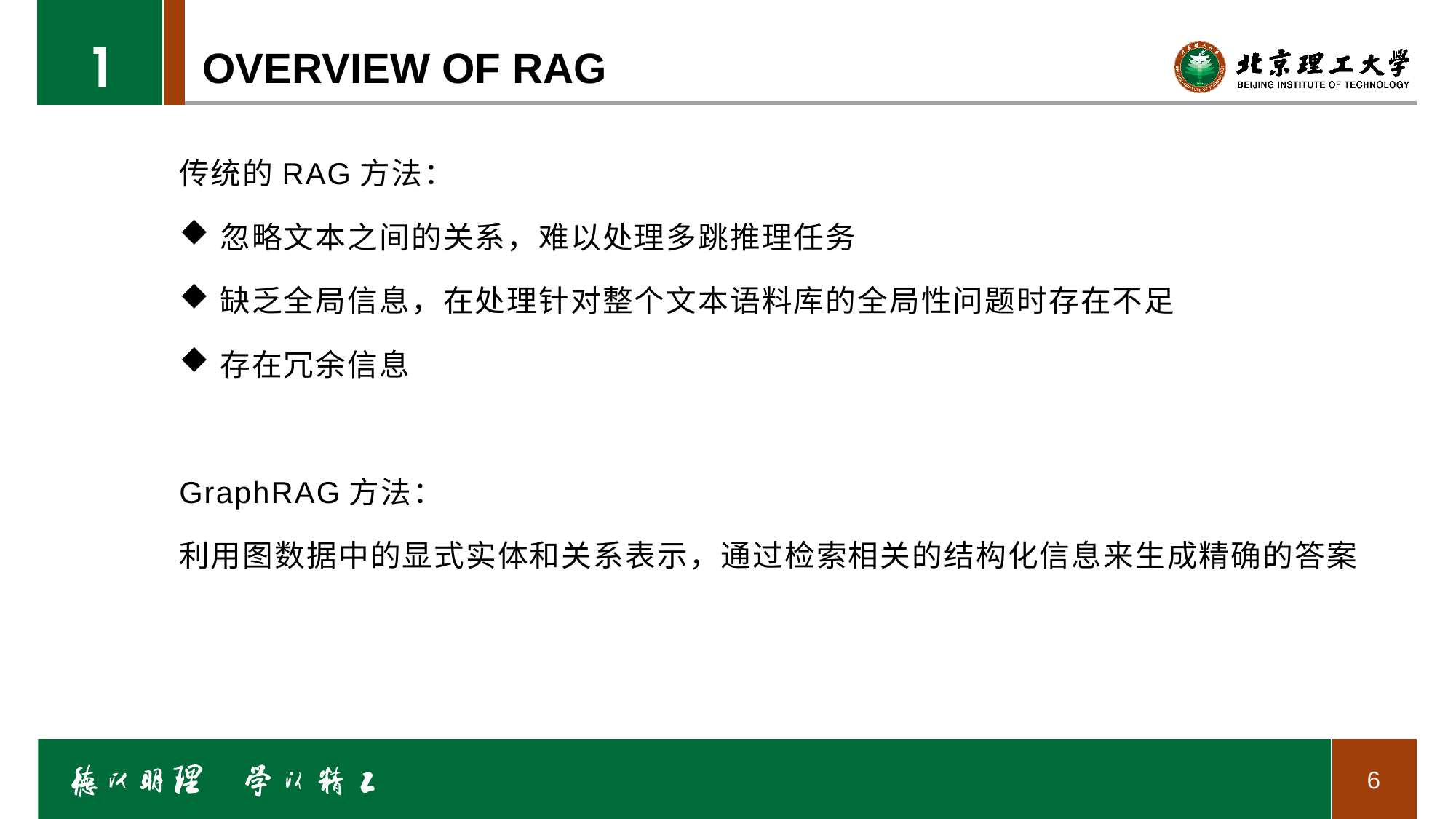

1
# OVERVIEW OF RAG
传统的RAG方法：
忽略文本之间的关系，难以处理多跳推理任务
缺乏全局信息，在处理针对整个文本语料库的全局性问题时存在不足
存在冗余信息

GraphRAG方法：
利用图数据中的显式实体和关系表示，通过检索相关的结构化信息来生成精确的答案